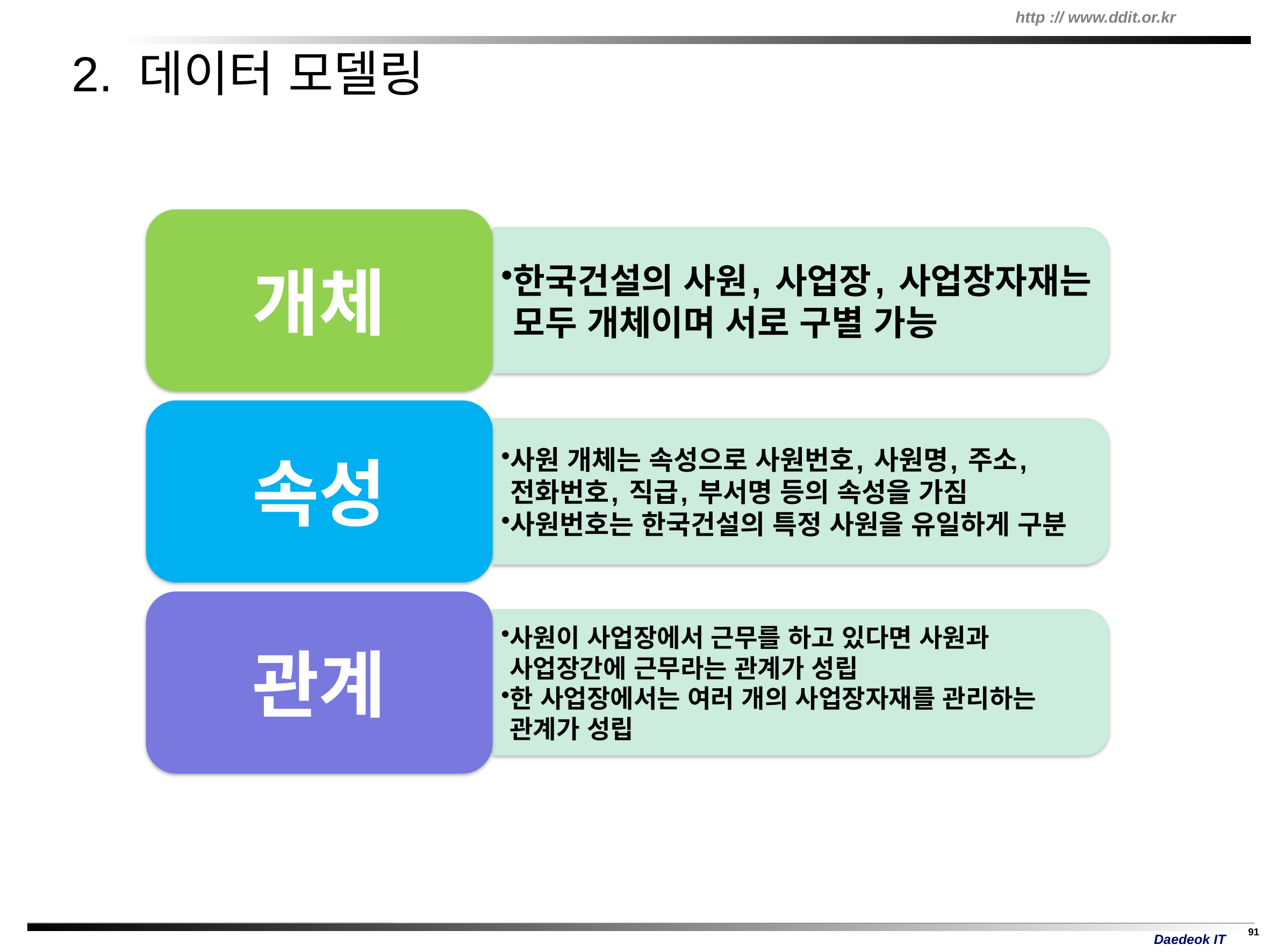

# 2. 데이터 모델링
개체
한국건설의 사원, 사업장, 사업장자재는 모두 개체이며 서로 구별 가능
속성
사원 개체는 속성으로 사원번호, 사원명, 주소, 전화번호, 직급, 부서명 등의 속성을 가짐
사원번호는 한국건설의 특정 사원을 유일하게 구분
관계
사원이 사업장에서 근무를 하고 있다면 사원과 사업장간에 근무라는 관계가 성립
한 사업장에서는 여러 개의 사업장자재를 관리하는 관계가 성립